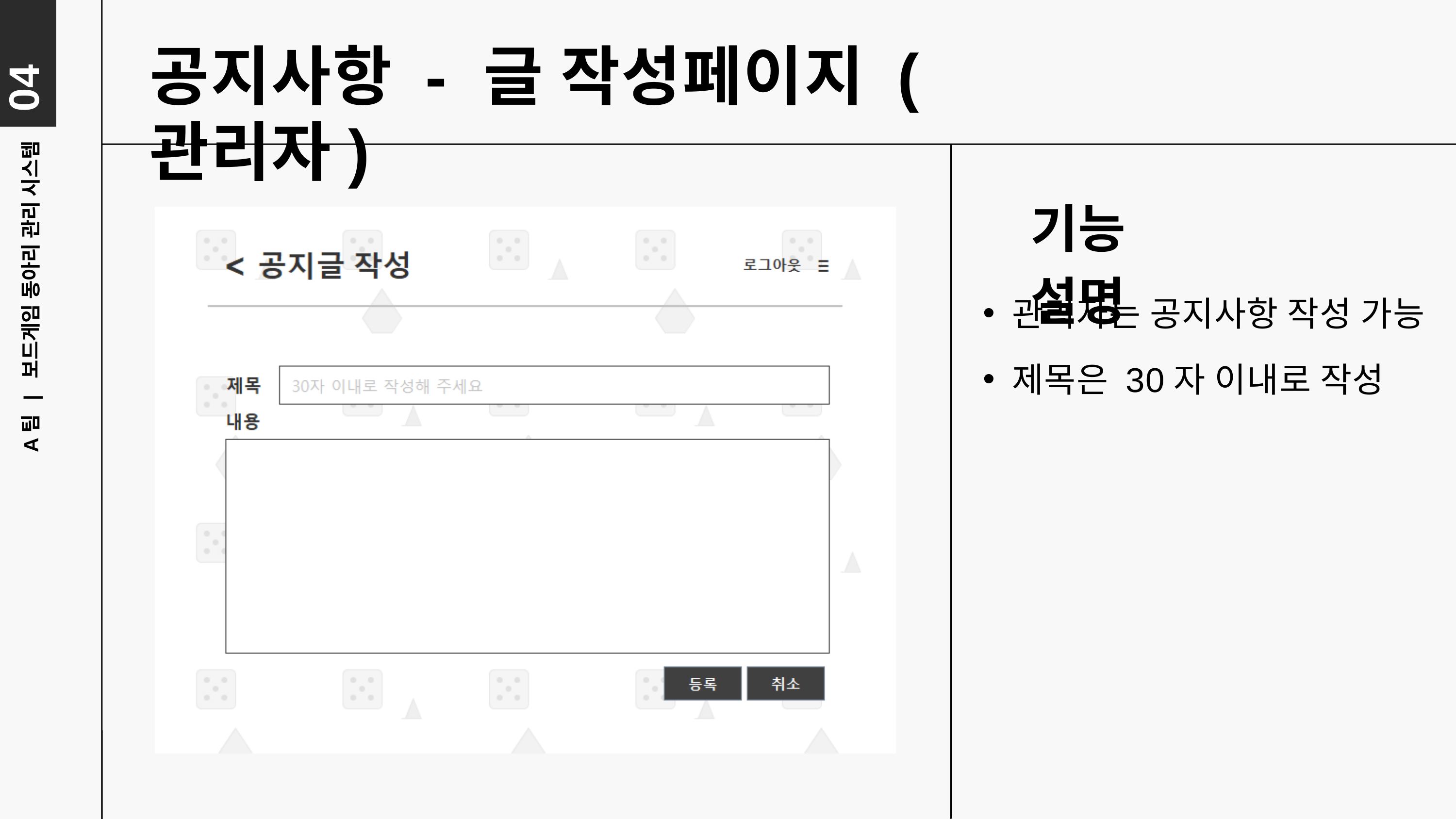

04

공지사항 - 글 작성페이지 (관리자)

기능 설명

관리자는 공지사항 작성 가능
A팀  |  보드게임 동아리 관리 시스템
제목은 30자 이내로 작성